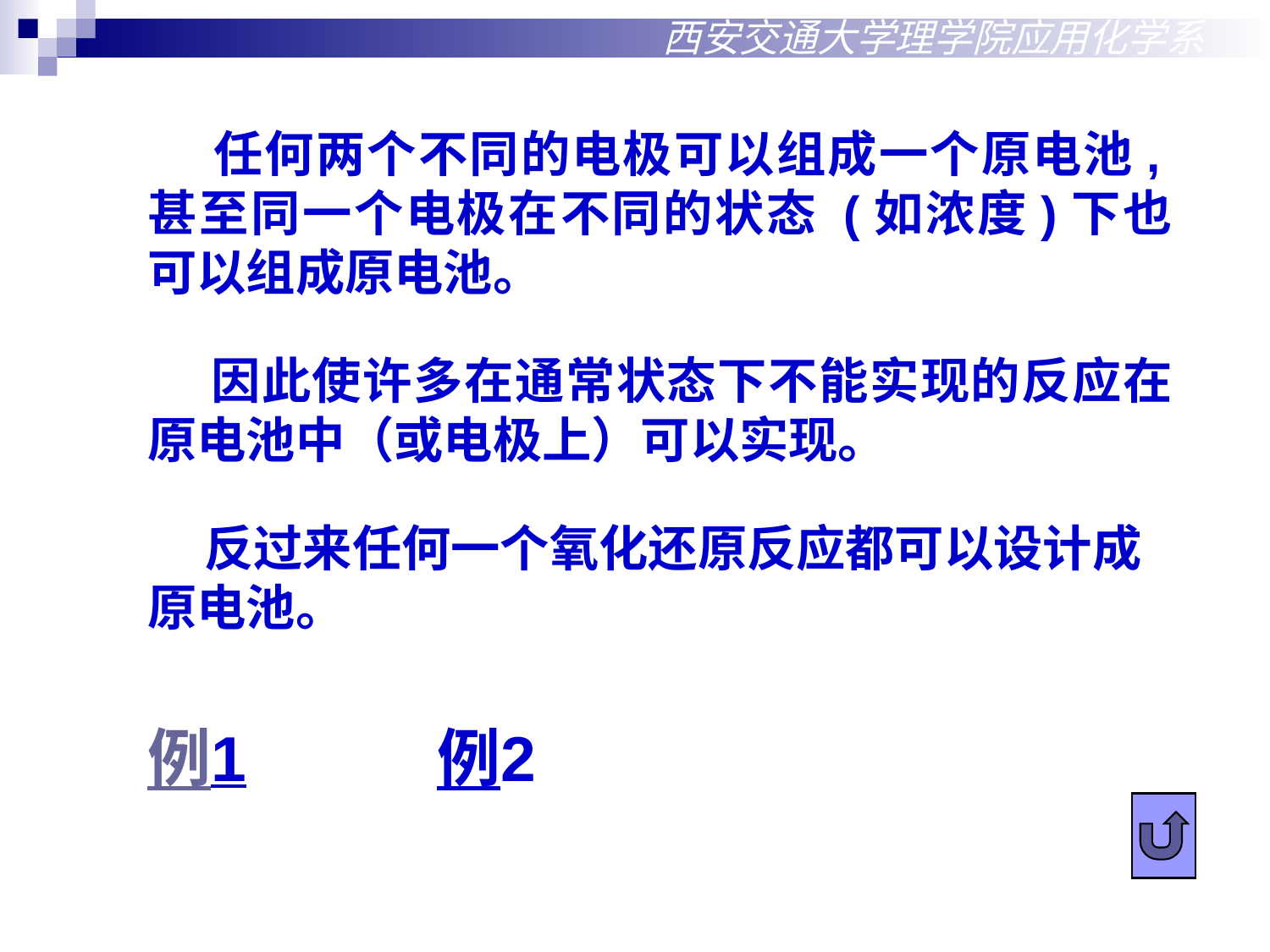

西安交通大学理学院应用化学系
    任何两个不同的电极可以组成一个原电池,甚至同一个电极在不同的状态 (如浓度)下也可以组成原电池。

    因此使许多在通常状态下不能实现的反应在原电池中（或电极上）可以实现。

    反过来任何一个氧化还原反应都可以设计成原电池。

例1　　　例2